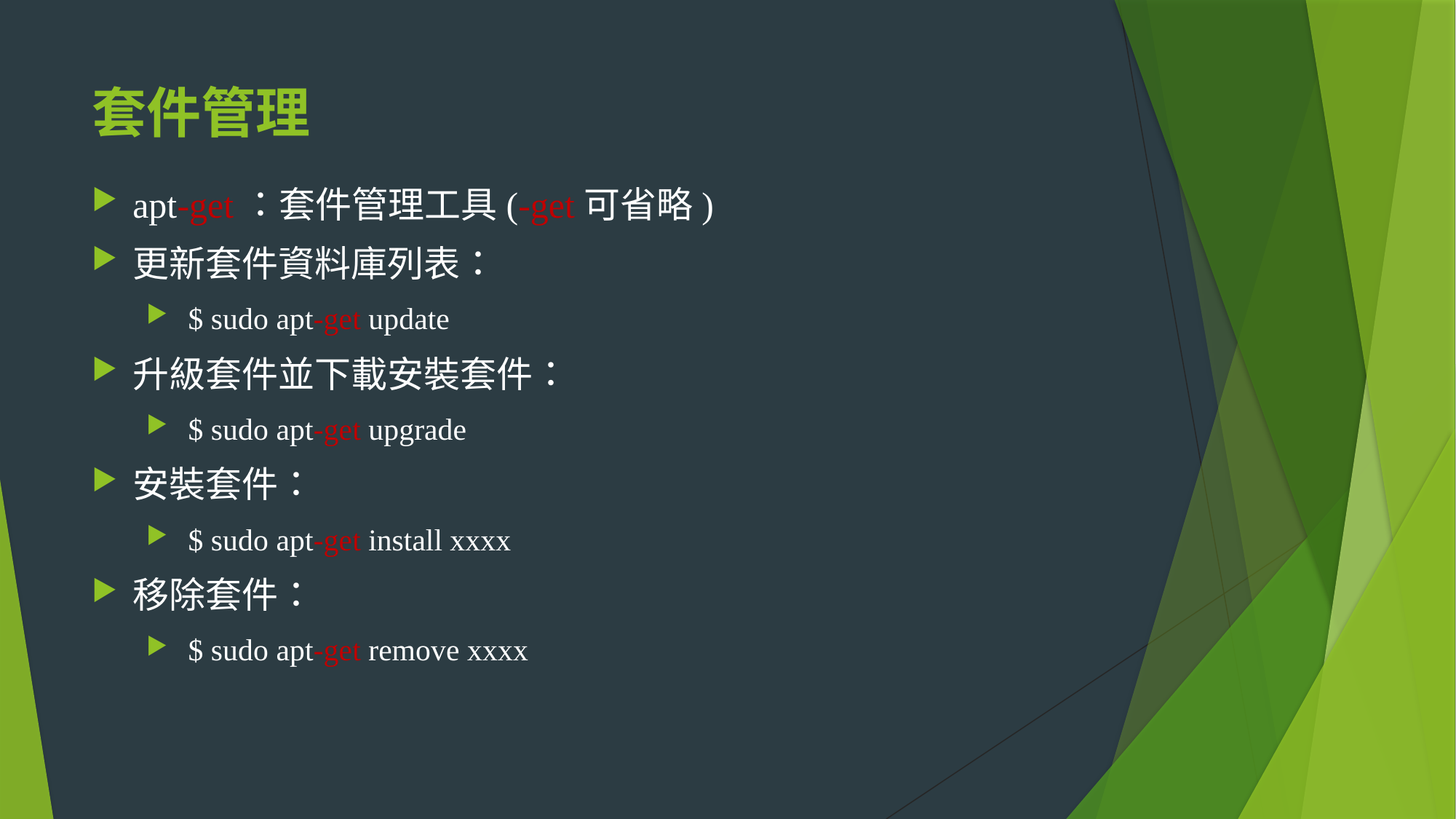

# 套件管理
apt-get：套件管理工具(-get可省略)
更新套件資料庫列表：
 $ sudo apt-get update
升級套件並下載安裝套件：
 $ sudo apt-get upgrade
安裝套件：
 $ sudo apt-get install xxxx
移除套件：
 $ sudo apt-get remove xxxx